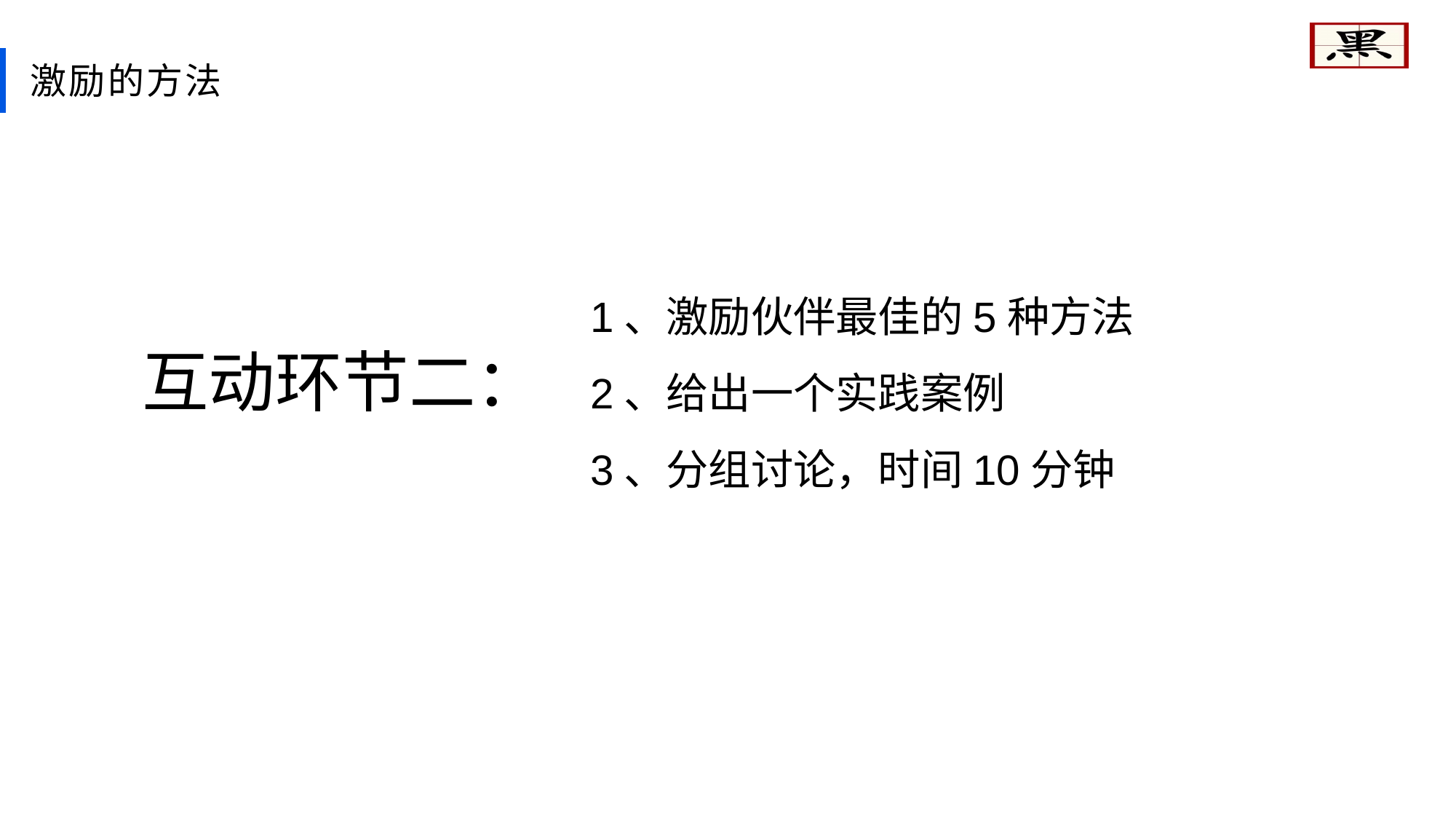

激励的方法

1、激励伙伴最佳的5种方法
2、给出一个实践案例
3、分组讨论，时间10分钟
互动环节二：